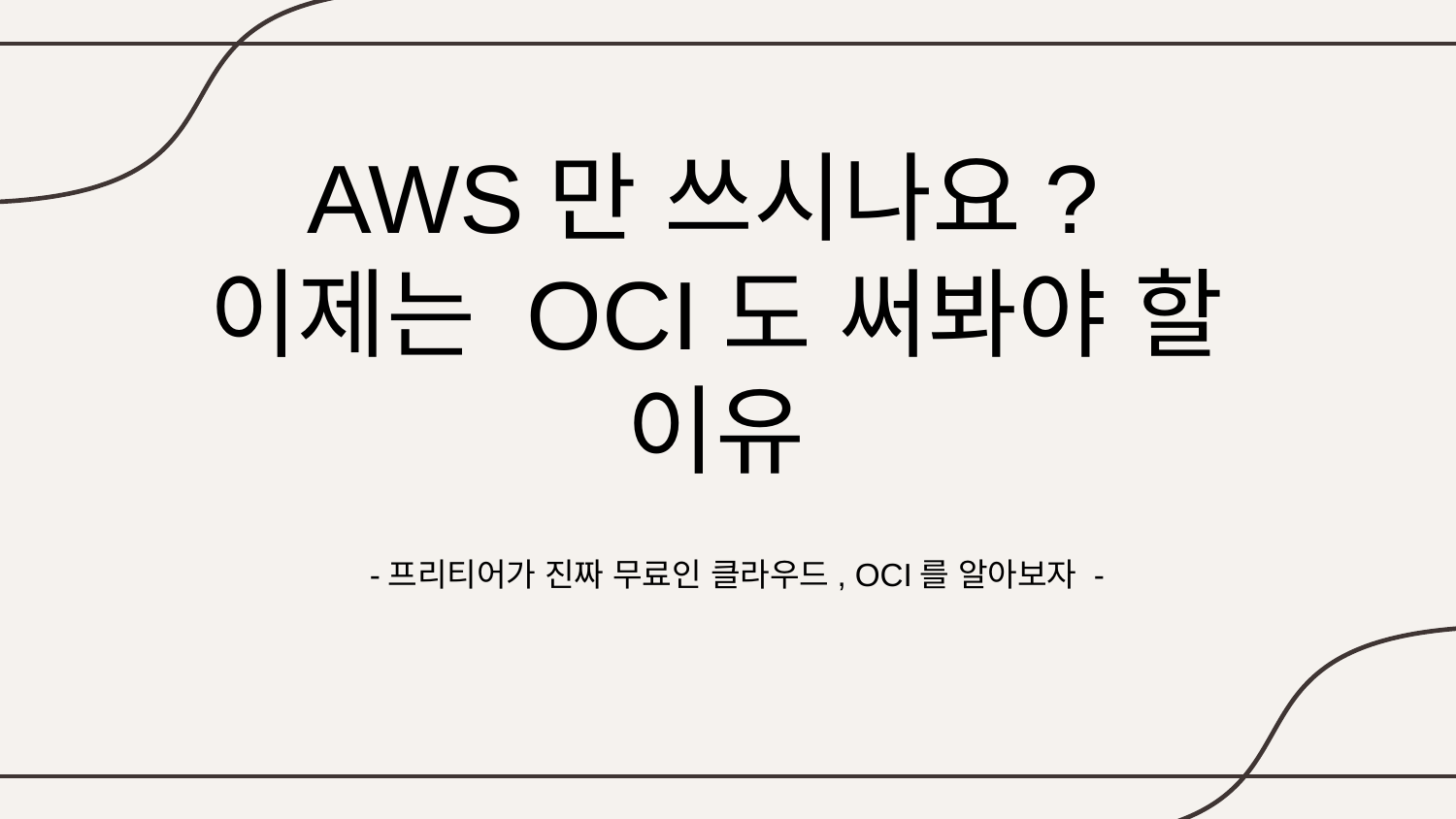

# AWS만 쓰시나요? 이제는 OCI도 써봐야 할 이유
-프리티어가 진짜 무료인 클라우드, OCI를 알아보자 -